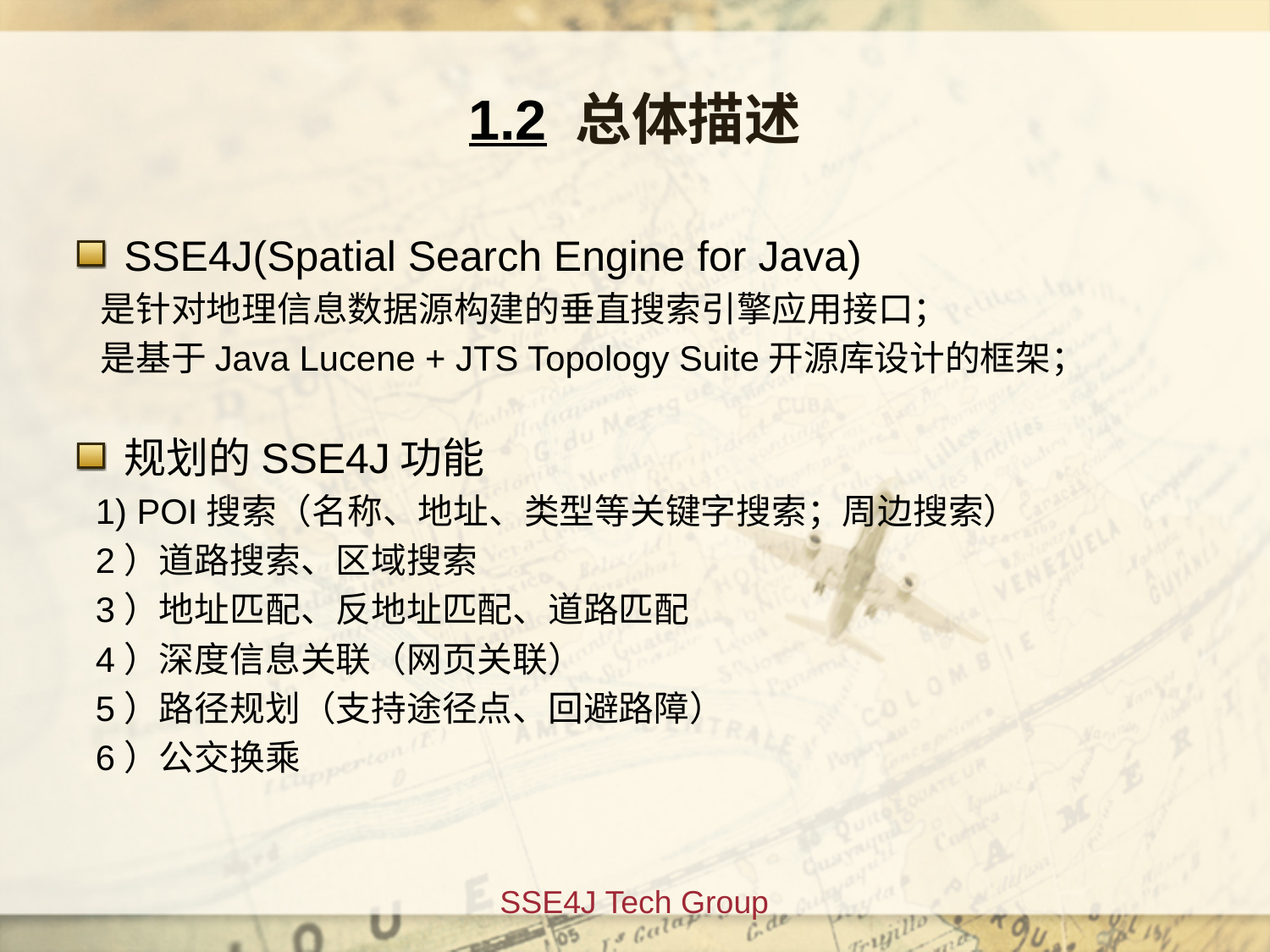

# 1.2 总体描述
SSE4J(Spatial Search Engine for Java)
  是针对地理信息数据源构建的垂直搜索引擎应用接口；
  是基于Java Lucene + JTS Topology Suite开源库设计的框架；

规划的SSE4J功能
  1) POI搜索（名称、地址、类型等关键字搜索；周边搜索）
  2）道路搜索、区域搜索
  3）地址匹配、反地址匹配、道路匹配
  4）深度信息关联（网页关联）
  5）路径规划（支持途径点、回避路障）
  6）公交换乘